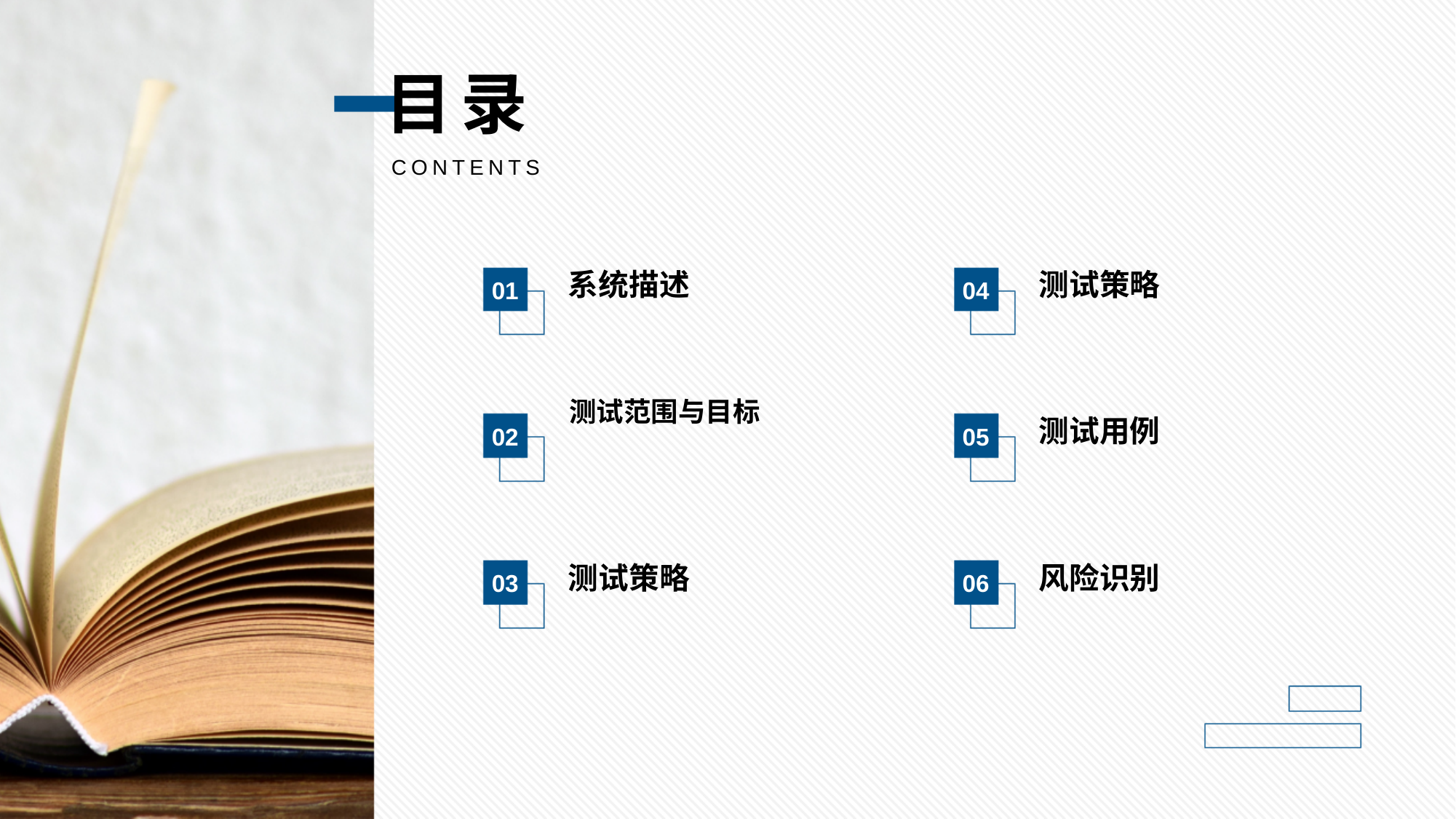

目录
CONTENTS
系统描述
01

测试策略
04
测试范围与目标

02
测试用例
05
测试策略
03
风险识别
06